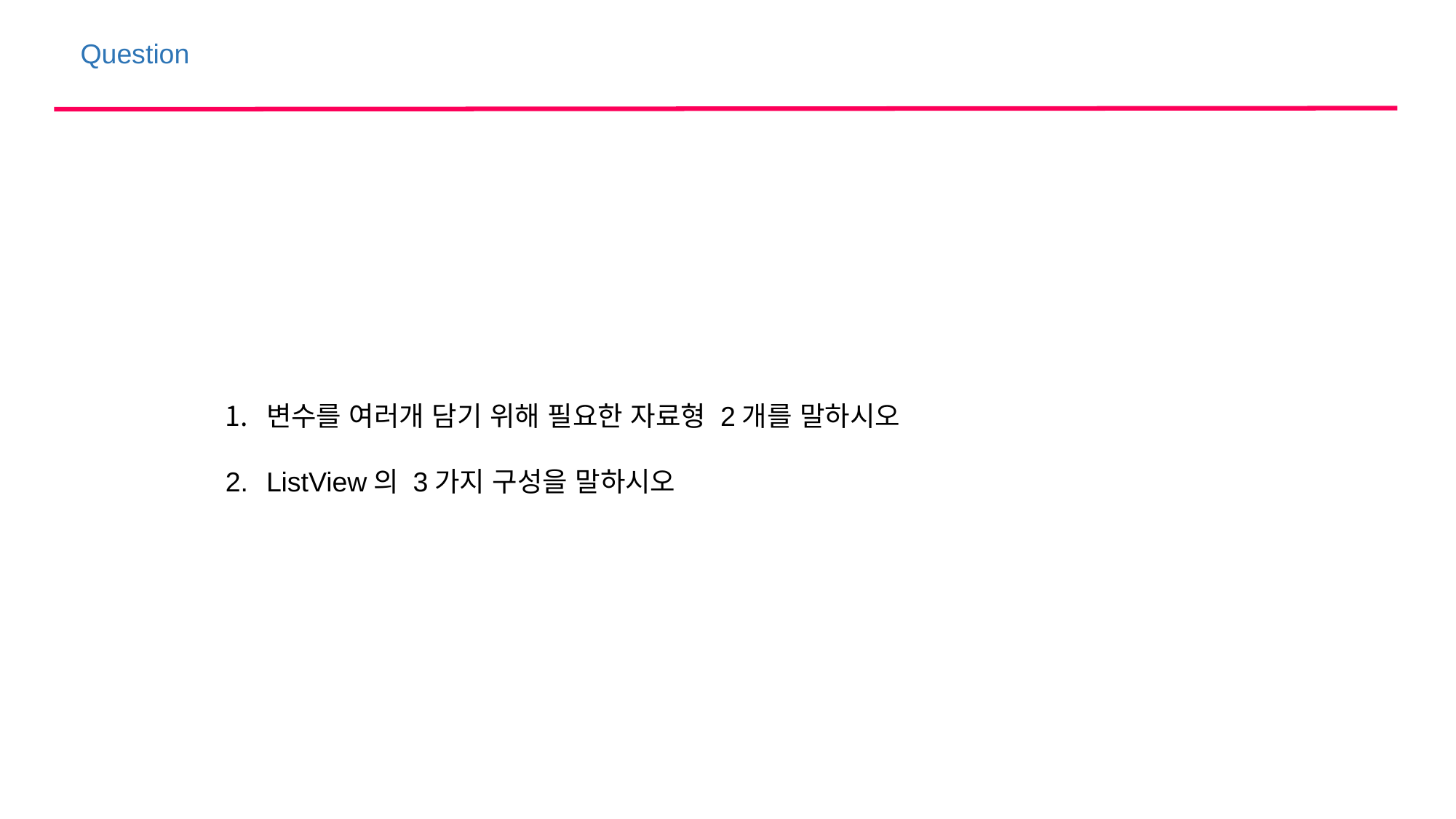

Question
변수를 여러개 담기 위해 필요한 자료형 2개를 말하시오
ListView의 3가지 구성을 말하시오